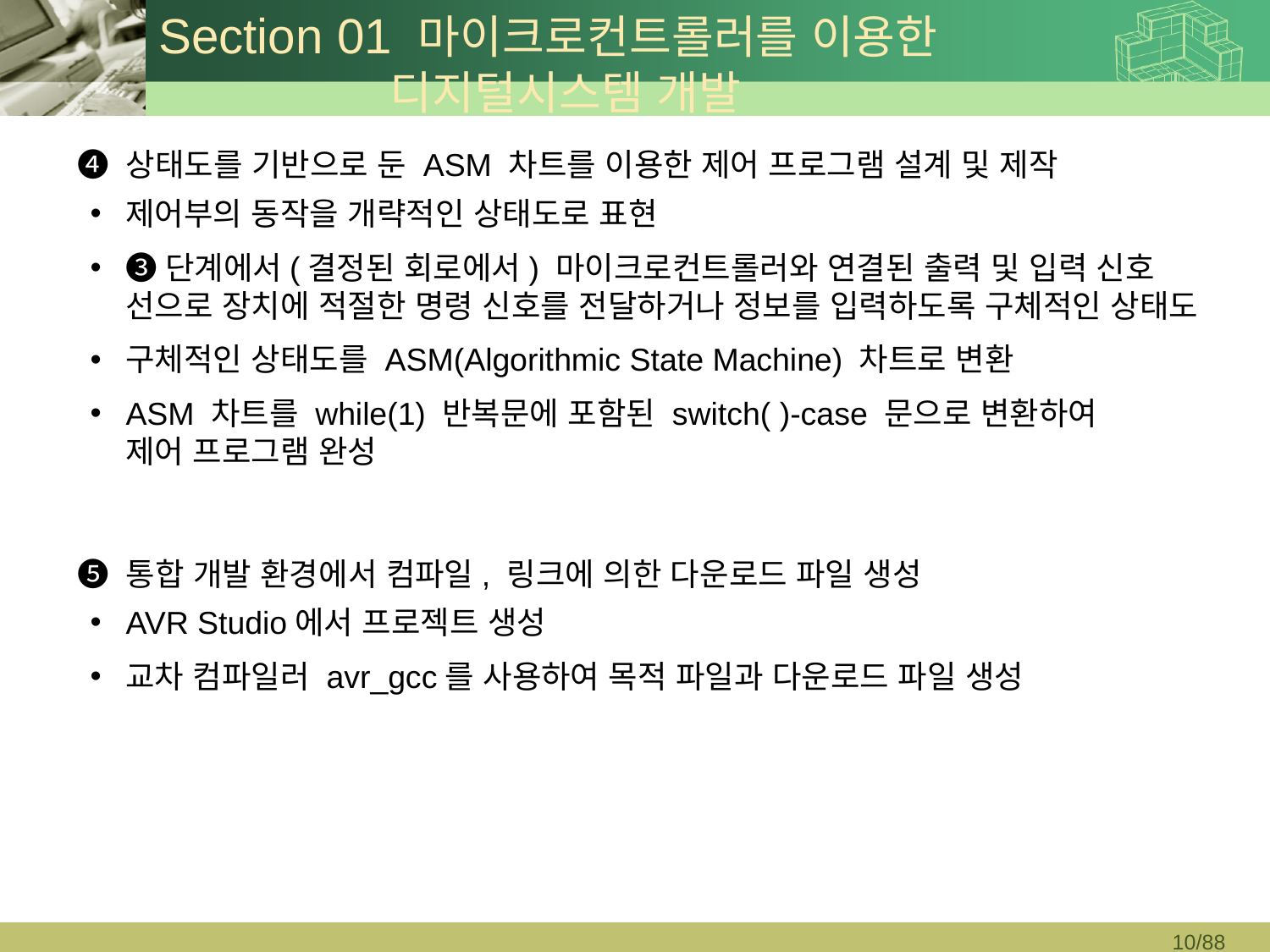

# Section 01 마이크로컨트롤러를 이용한 디지털시스템 개발
❹ 상태도를 기반으로 둔 ASM 차트를 이용한 제어 프로그램 설계 및 제작
제어부의 동작을 개략적인 상태도로 표현
❸단계에서(결정된 회로에서) 마이크로컨트롤러와 연결된 출력 및 입력 신호 선으로 장치에 적절한 명령 신호를 전달하거나 정보를 입력하도록 구체적인 상태도
구체적인 상태도를 ASM(Algorithmic State Machine) 차트로 변환
ASM 차트를 while(1) 반복문에 포함된 switch( )-case 문으로 변환하여
제어 프로그램 완성

❺ 통합 개발 환경에서 컴파일, 링크에 의한 다운로드 파일 생성
AVR Studio에서 프로젝트 생성
교차 컴파일러 avr_gcc를 사용하여 목적 파일과 다운로드 파일 생성